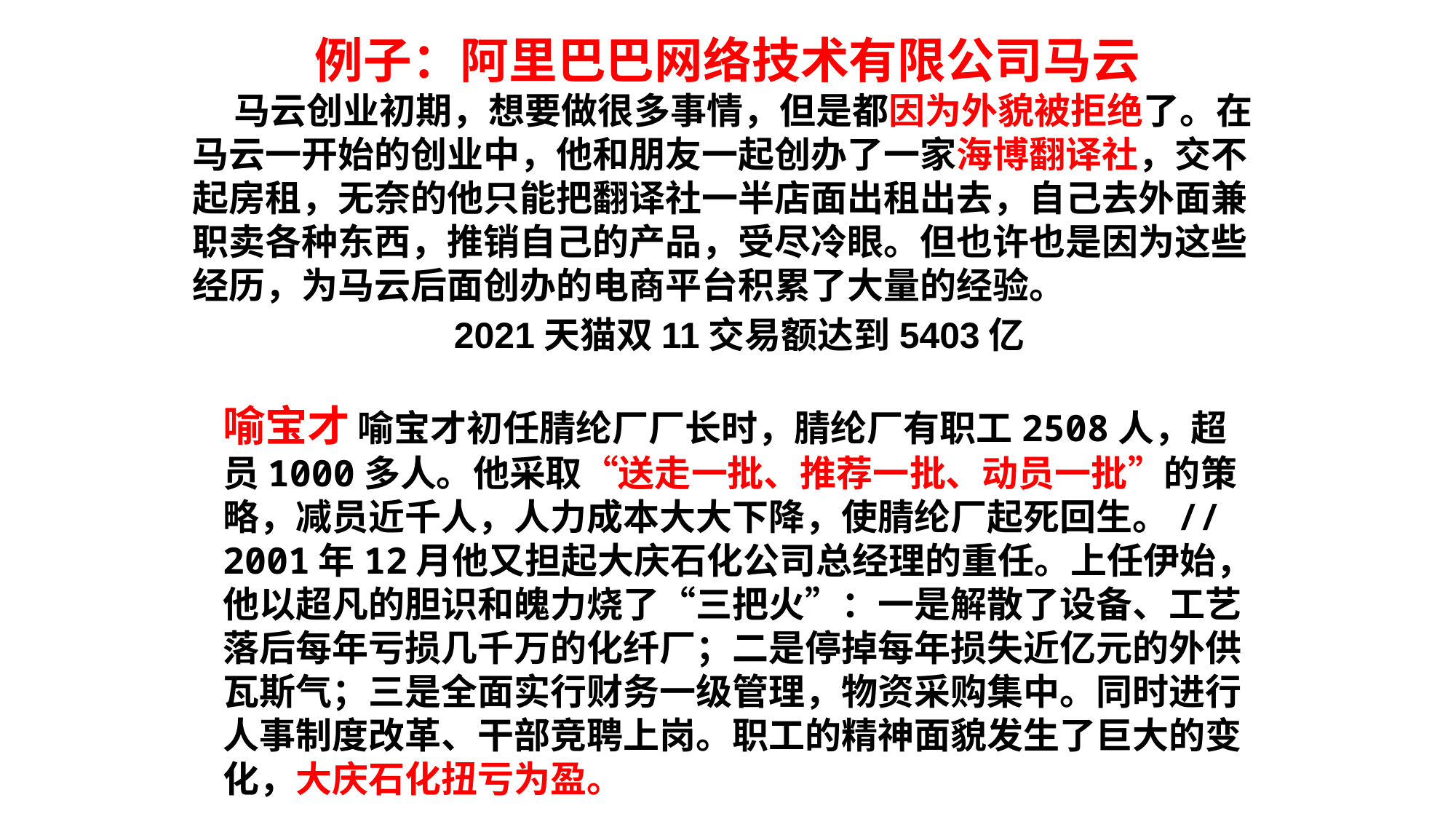

例子：阿里巴巴网络技术有限公司马云
    马云创业初期，想要做很多事情，但是都因为外貌被拒绝了。在马云一开始的创业中，他和朋友一起创办了一家海博翻译社，交不起房租，无奈的他只能把翻译社一半店面出租出去，自己去外面兼职卖各种东西，推销自己的产品，受尽冷眼。但也许也是因为这些经历，为马云后面创办的电商平台积累了大量的经验。
2021天猫双11交易额达到5403亿

喻宝才 喻宝才初任腈纶厂厂长时，腈纶厂有职工2508人，超员1000多人。他采取“送走一批、推荐一批、动员一批”的策略，减员近千人，人力成本大大下降，使腈纶厂起死回生。//2001年12月他又担起大庆石化公司总经理的重任。上任伊始，他以超凡的胆识和魄力烧了“三把火”：一是解散了设备、工艺落后每年亏损几千万的化纤厂；二是停掉每年损失近亿元的外供瓦斯气；三是全面实行财务一级管理，物资采购集中。同时进行人事制度改革、干部竞聘上岗。职工的精神面貌发生了巨大的变化，大庆石化扭亏为盈。